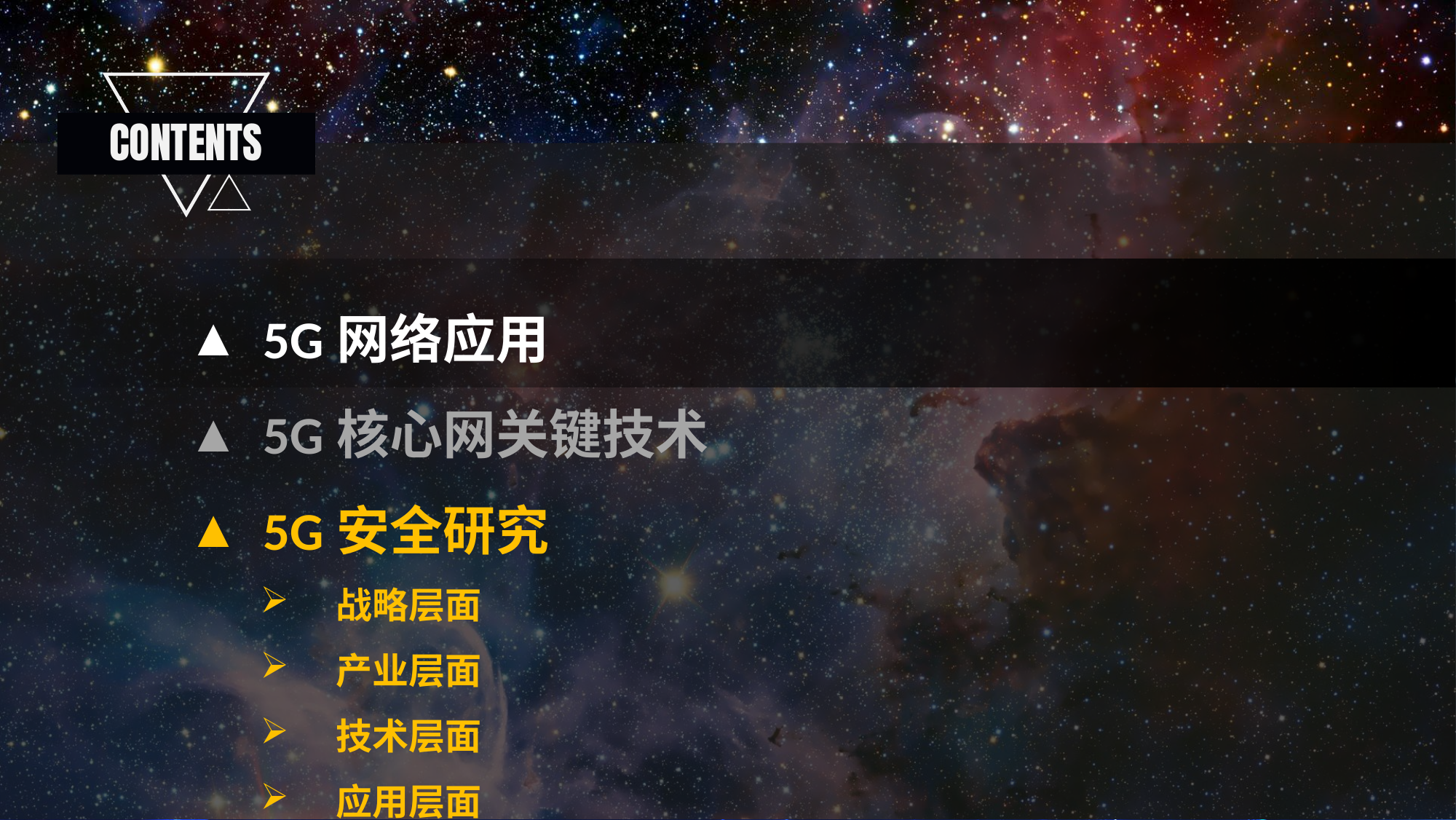

5G网络应用
5G核心网关键技术
5G安全研究
战略层面
产业层面
技术层面
应用层面